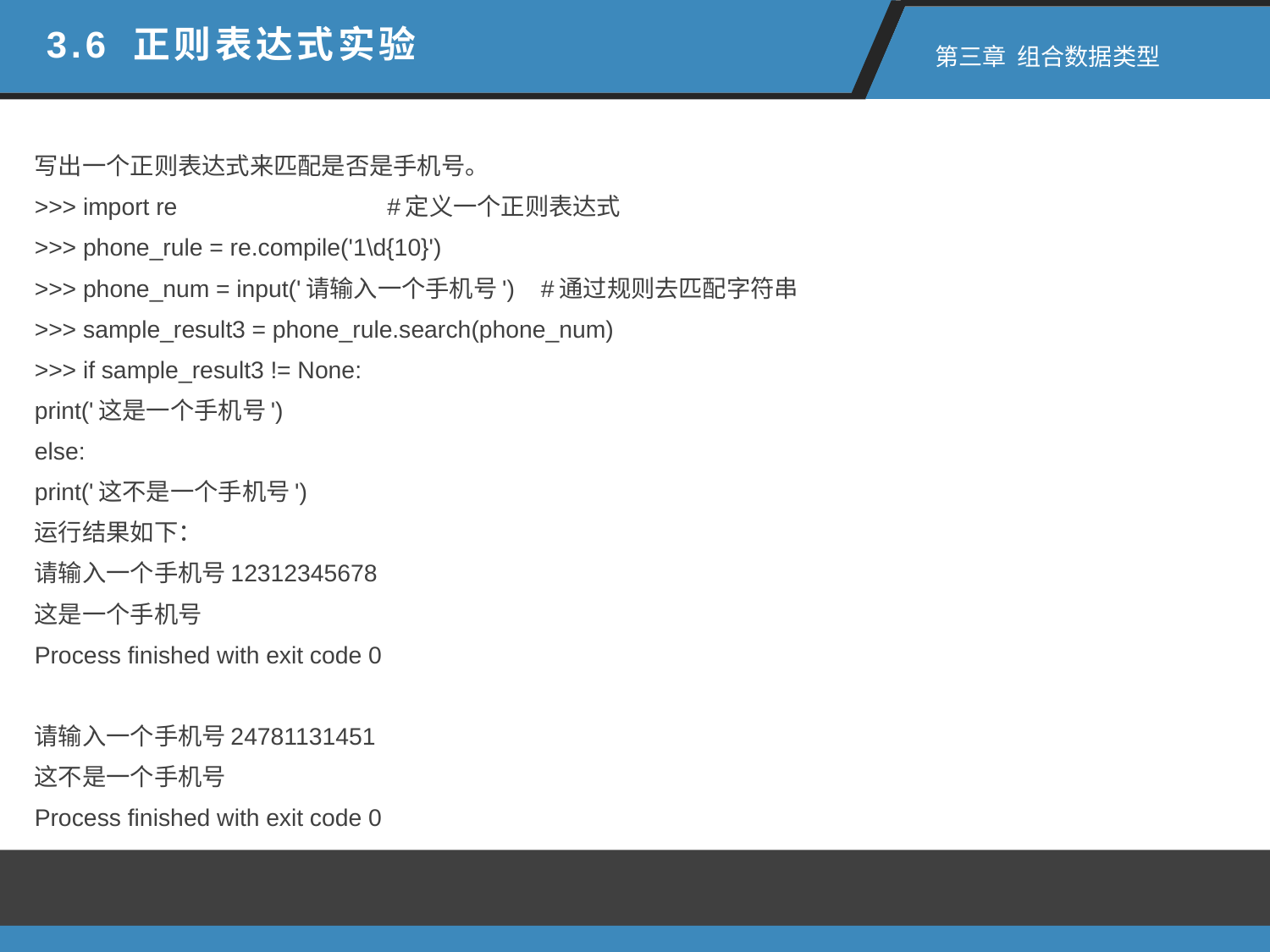

3.6 正则表达式实验
  第三章  组合数据类型
写出一个正则表达式来匹配是否是手机号。
>>> import re                                #定义一个正则表达式
>>> phone_rule = re.compile('1\d{10}')
>>> phone_num = input('请输入一个手机号')    #通过规则去匹配字符串
>>> sample_result3 = phone_rule.search(phone_num)
>>> if sample_result3 != None:
print('这是一个手机号')
else:
print('这不是一个手机号')
运行结果如下：
请输入一个手机号12312345678
这是一个手机号
Process finished with exit code 0

请输入一个手机号24781131451
这不是一个手机号
Process finished with exit code 0